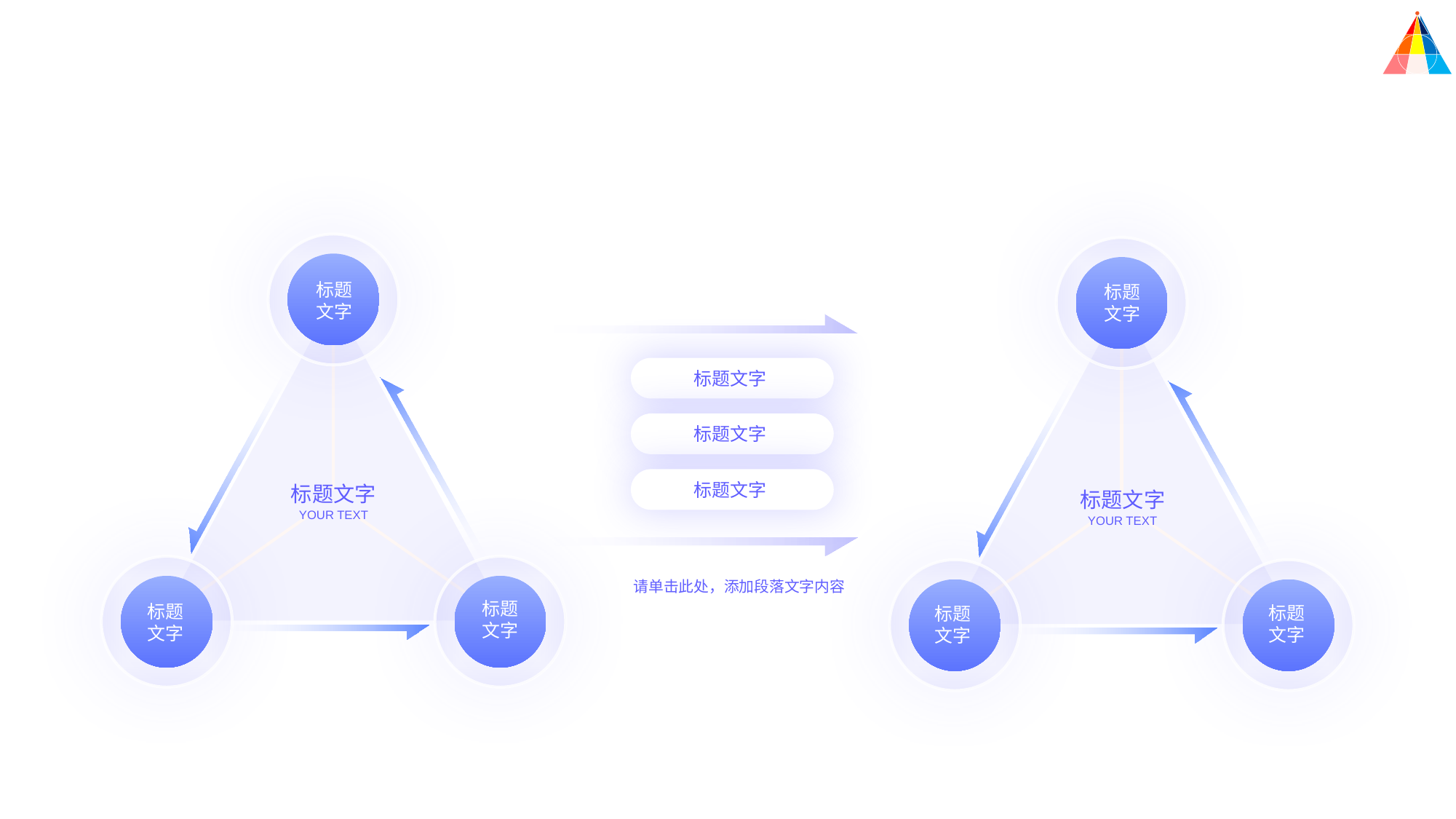

标题
文字
标题
文字

标题文字

标题文字

标题文字
标题文字
标题文字
YOUR TEXT
YOUR TEXT

请单击此处，添加段落文字内容
标题
文字
标题
文字
标题
文字
标题
文字